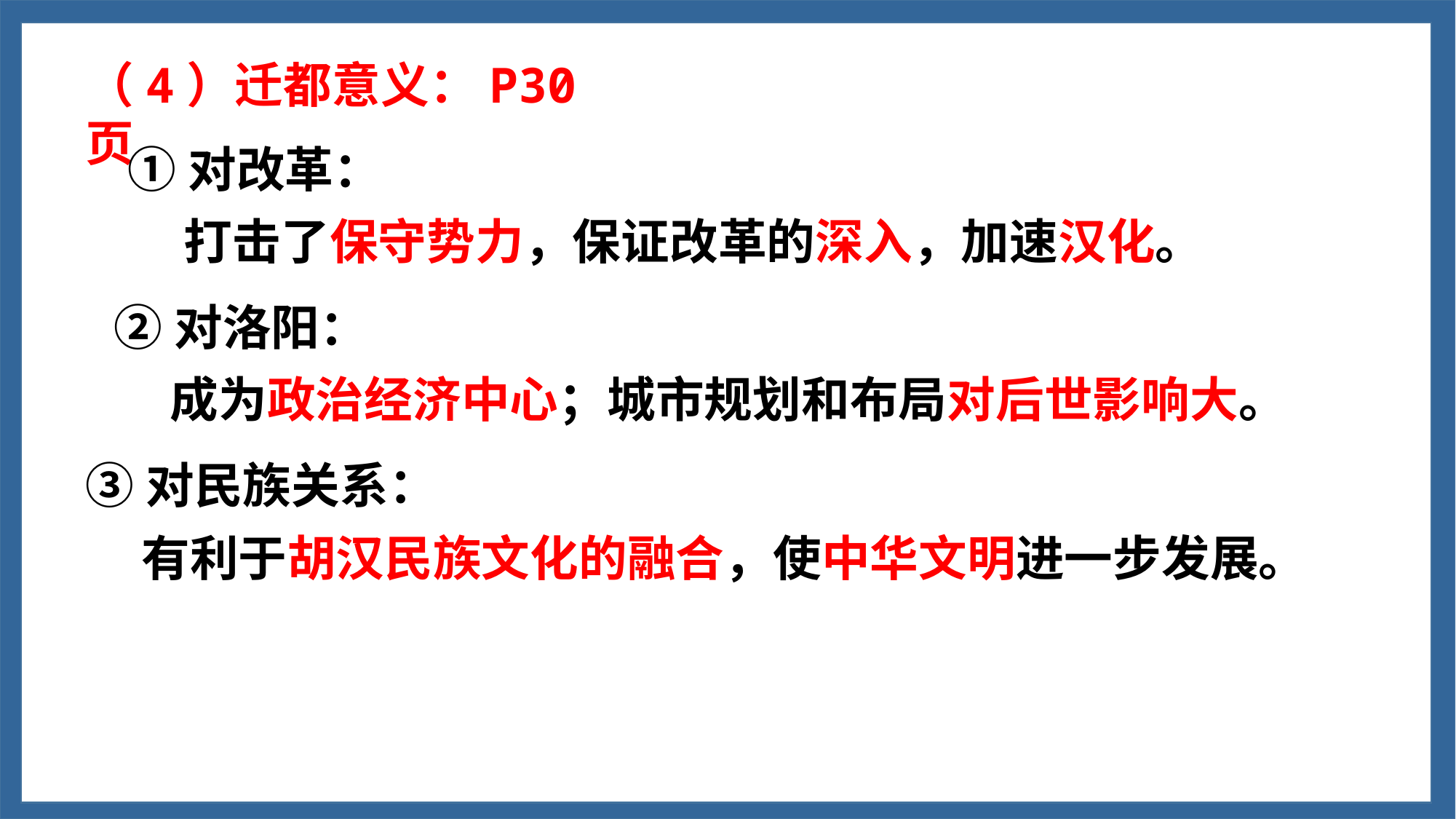

（4）迁都意义：P30页
①对改革：
    打击了保守势力，保证改革的深入，加速汉化。
②对洛阳：
    成为政治经济中心；城市规划和布局对后世影响大。
③对民族关系：
    有利于胡汉民族文化的融合，使中华文明进一步发展。